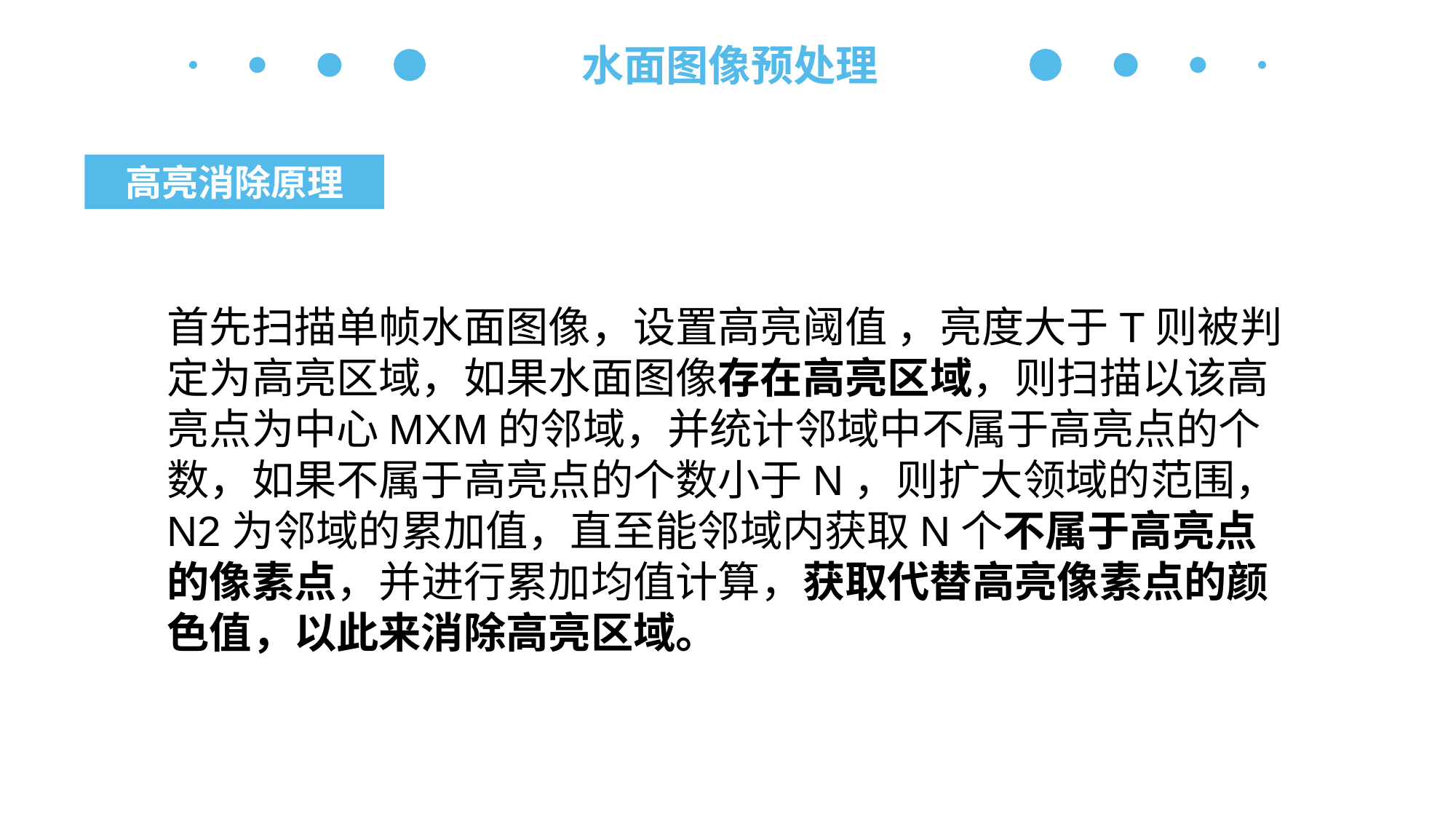

水面图像预处理

高亮消除原理
首先扫描单帧水面图像，设置高亮阈值 ，亮度大于T则被判定为高亮区域，如果水面图像存在高亮区域，则扫描以该高亮点为中心MXM的邻域，并统计邻域中不属于高亮点的个数，如果不属于高亮点的个数小于N，则扩大领域的范围， N2为邻域的累加值，直至能邻域内获取N个不属于高亮点的像素点，并进行累加均值计算，获取代替高亮像素点的颜色值，以此来消除高亮区域。